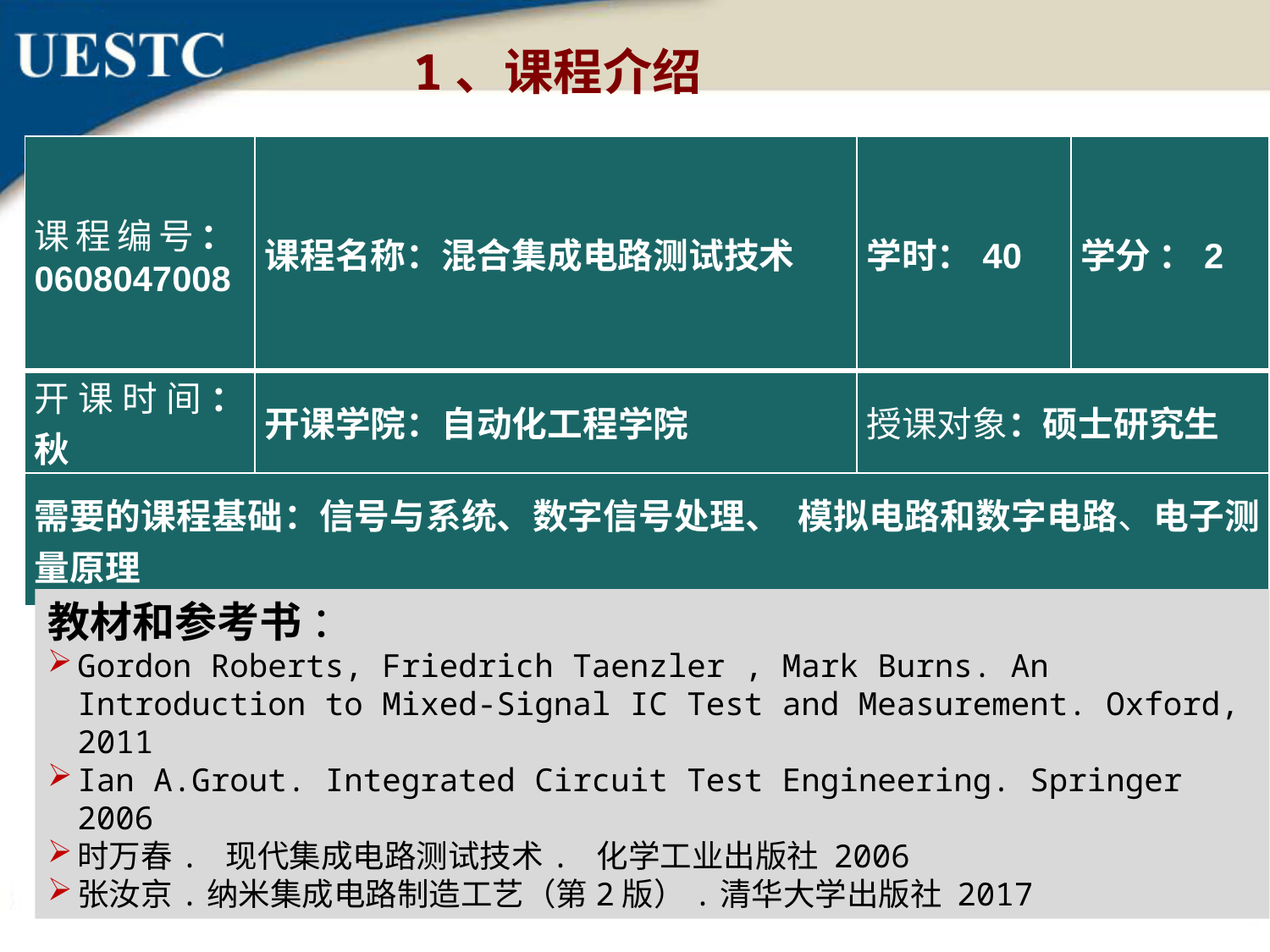

1、课程介绍
| 课程编号：0608047008 | 课程名称：混合集成电路测试技术 | 学时：40 | 学分 ：2 |
| --- | --- | --- | --- |
| 开课时间：秋 | 开课学院：自动化工程学院 | 授课对象：硕士研究生 |  |
| 需要的课程基础：信号与系统、数字信号处理、 模拟电路和数字电路、电子测量原理 |  |  |  |
教材和参考书 ：
Gordon Roberts, Friedrich Taenzler , Mark Burns. An Introduction to Mixed-Signal IC Test and Measurement. Oxford, 2011
Ian A.Grout. Integrated Circuit Test Engineering. Springer 2006
时万春. 现代集成电路测试技术. 化学工业出版社 2006
张汝京.纳米集成电路制造工艺（第2版）.清华大学出版社 2017